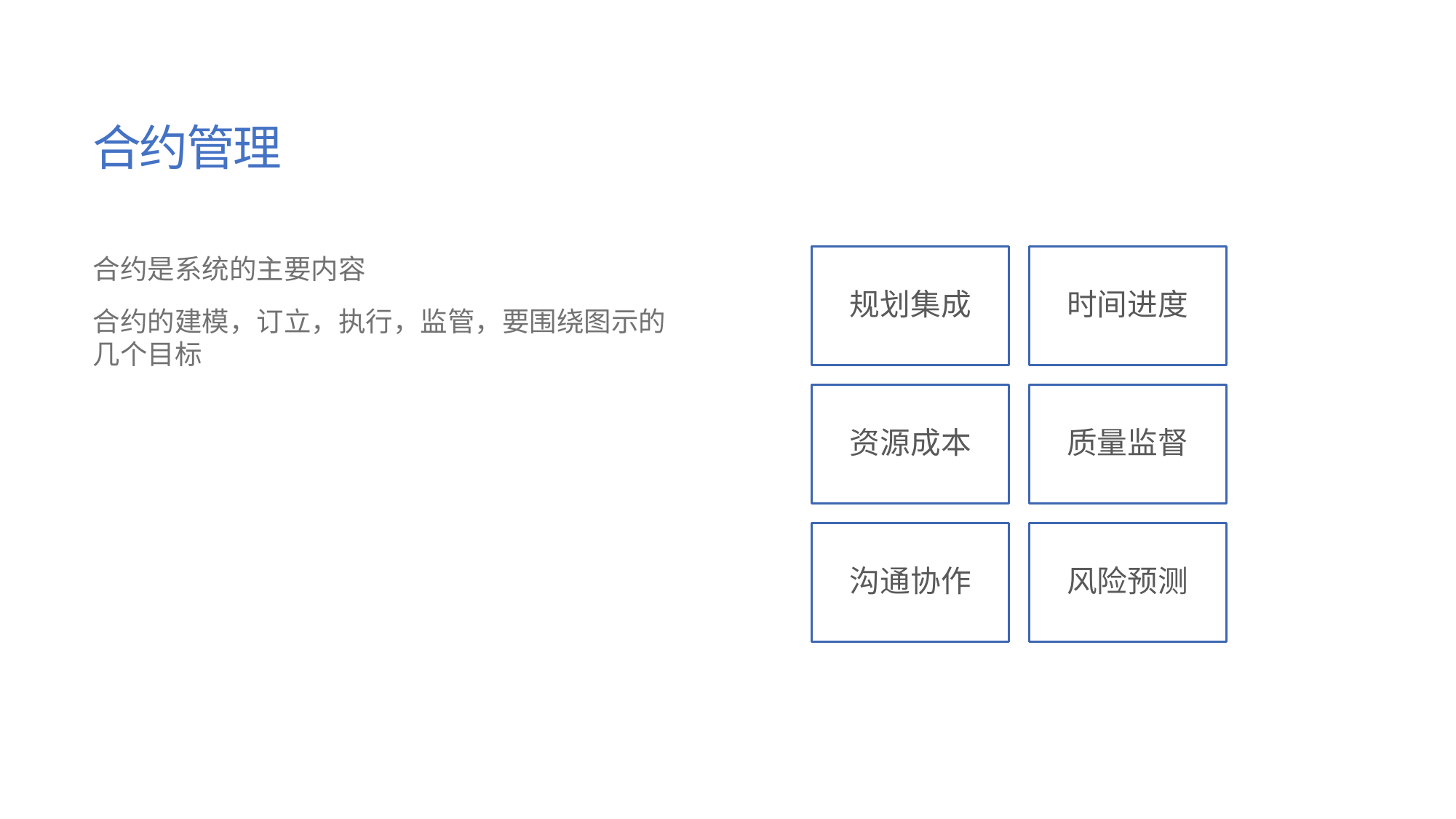

# 合约管理
合约是系统的主要内容
合约的建模，订立，执行，监管，要围绕图示的几个目标
规划集成
时间进度
资源成本
质量监督
沟通协作
风险预测